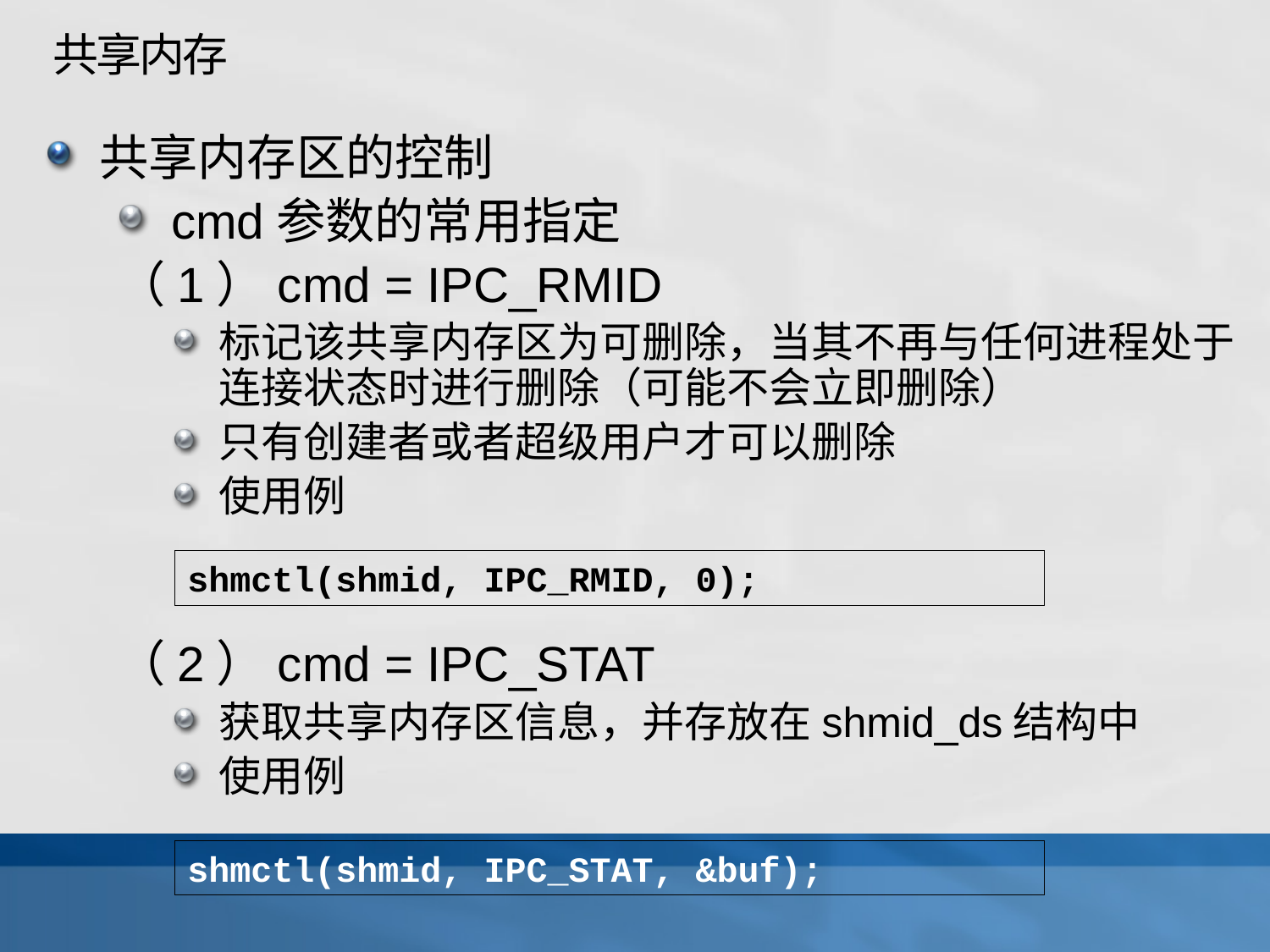

# 共享内存

共享内存区的控制
cmd参数的常用指定
（1）cmd = IPC_RMID
标记该共享内存区为可删除，当其不再与任何进程处于连接状态时进行删除（可能不会立即删除）
只有创建者或者超级用户才可以删除
使用例

（2）cmd = IPC_STAT
获取共享内存区信息，并存放在shmid_ds结构中
使用例
shmctl(shmid, IPC_RMID, 0);
shmctl(shmid, IPC_STAT, &buf);